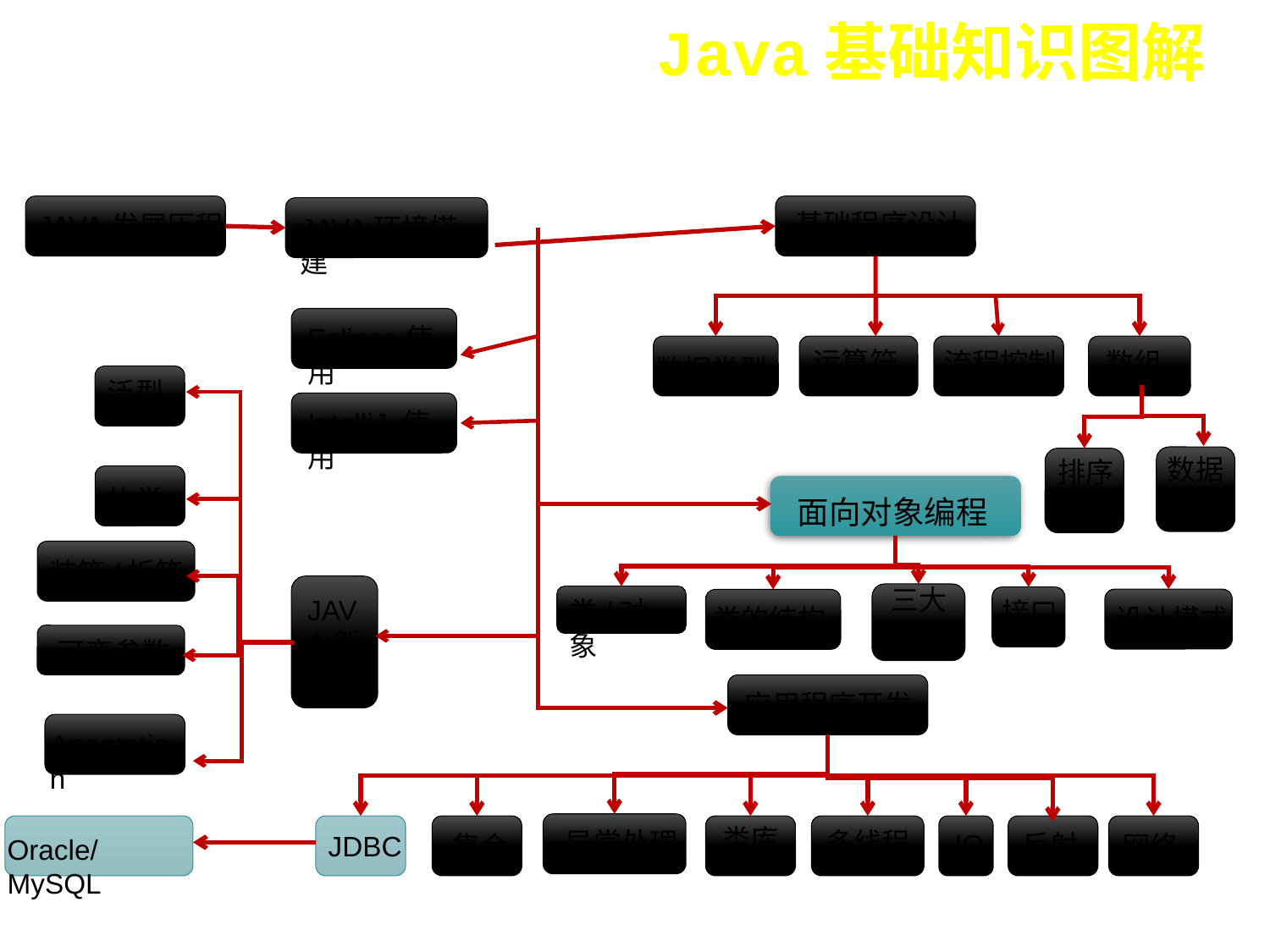

Java基础知识图解

基础程序设计
JAVA发展历程
JAVA环境搭建

Eclipse使用

运算符
流程控制
数组
数据类型

泛型

IntelliJ 使用
数据结构

排序算法

枚举

面向对象编程

装箱/拆箱

三大特性

JAVA新特性

类/对象
接口

类的结构
设计模式

可变参数

应用程序开发

Annotation

类库

异常处理
多线程
IO
反射
集合
网络
JDBC
Oracle/MySQL